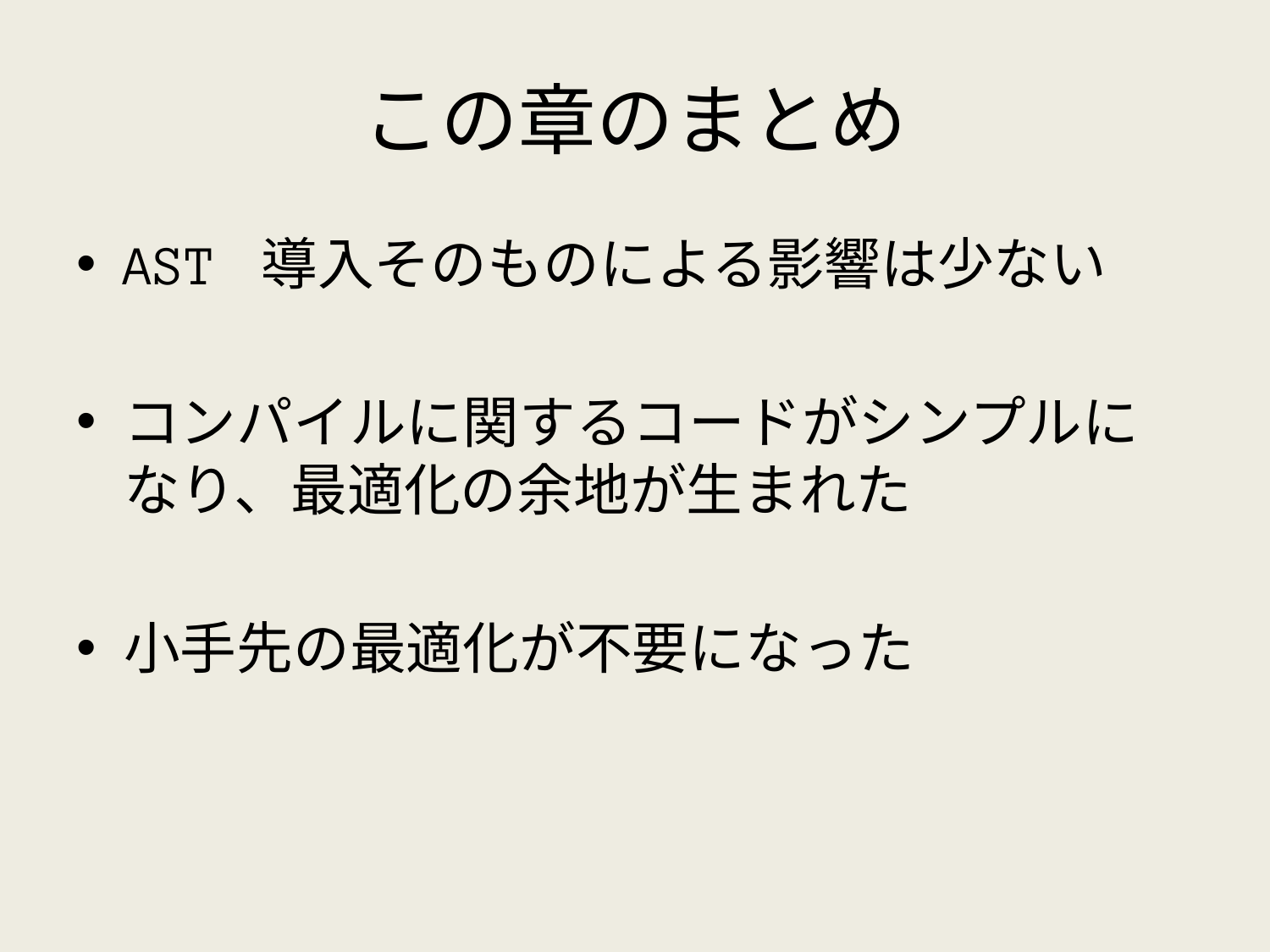

# この章のまとめ
AST 導入そのものによる影響は少ない

コンパイルに関するコードがシンプルになり、最適化の余地が生まれた

小手先の最適化が不要になった